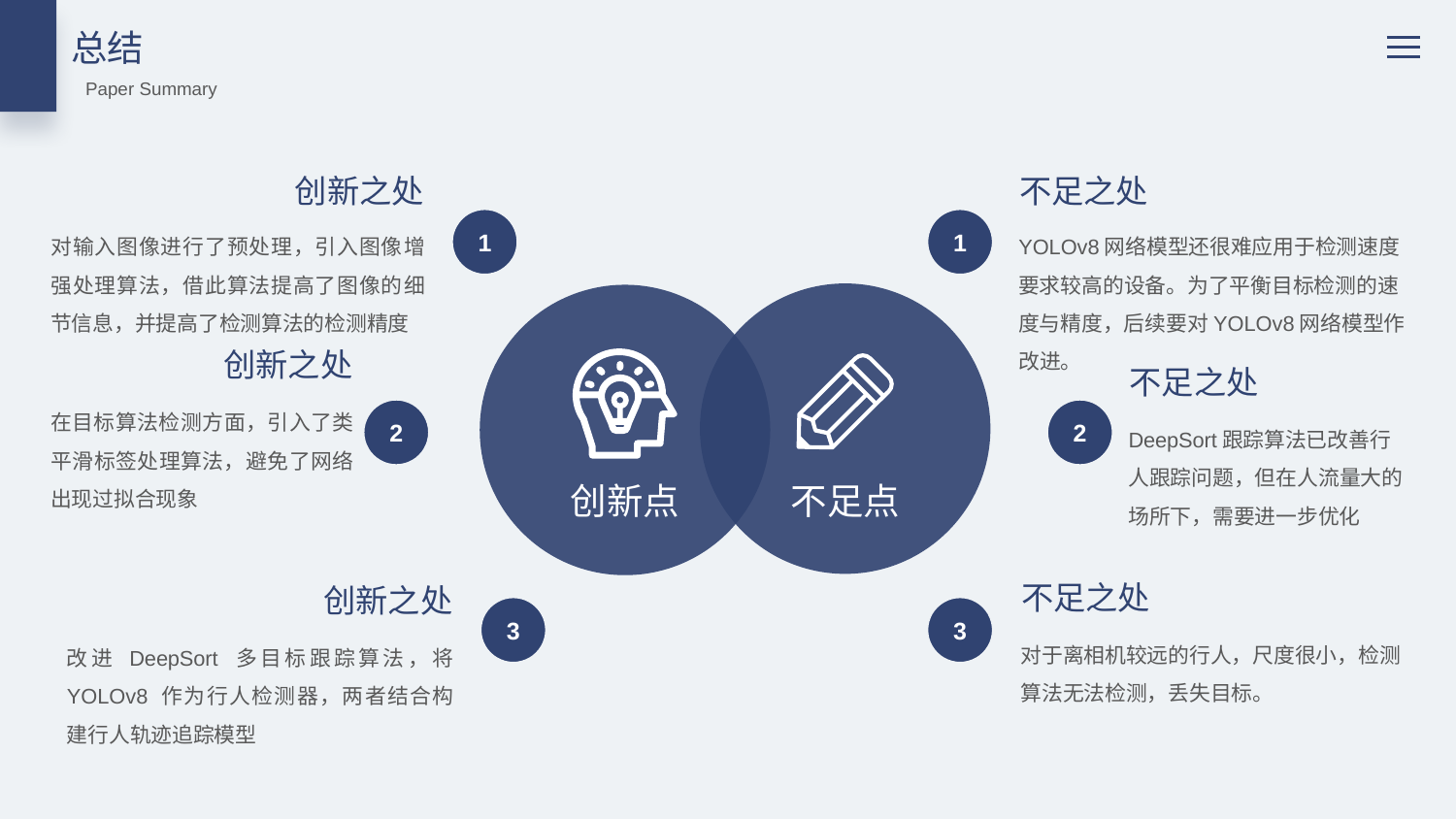

总结
Paper Summary
创新之处
不足之处

1
1
对输入图像进行了预处理，引入图像增强处理算法，借此算法提高了图像的细节信息，并提高了检测算法的检测精度
YOLOv8网络模型还很难应用于检测速度要求较高的设备。为了平衡目标检测的速度与精度，后续要对YOLOv8网络模型作改进。

不足点

创新点
创新之处
不足之处
在目标算法检测方面，引入了类平滑标签处理算法，避免了网络出现过拟合现象
2
2
DeepSort跟踪算法已改善行人跟踪问题，但在人流量大的场所下，需要进一步优化
不足之处
创新之处
3
3
对于离相机较远的行人，尺度很小，检测算法无法检测，丢失目标。
改进 DeepSort 多目标跟踪算法，将 YOLOv8 作为行人检测器，两者结合构建行人轨迹追踪模型